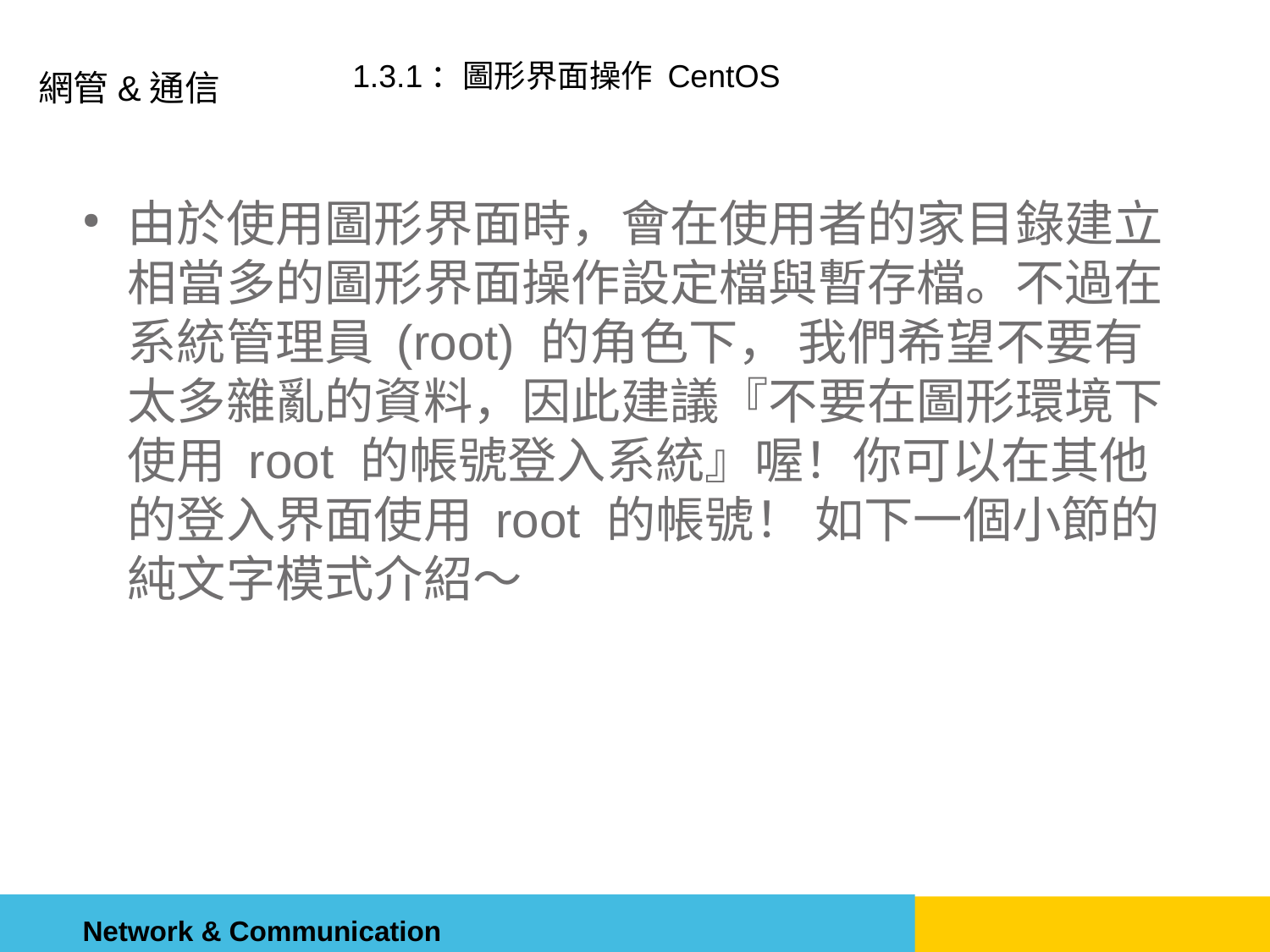

由於使用圖形界面時，會在使用者的家目錄建立相當多的圖形界面操作設定檔與暫存檔。不過在系統管理員 (root) 的角色下， 我們希望不要有太多雜亂的資料，因此建議『不要在圖形環境下使用 root 的帳號登入系統』喔！你可以在其他的登入界面使用 root 的帳號！ 如下一個小節的純文字模式介紹～
1.3.1：圖形界面操作 CentOS